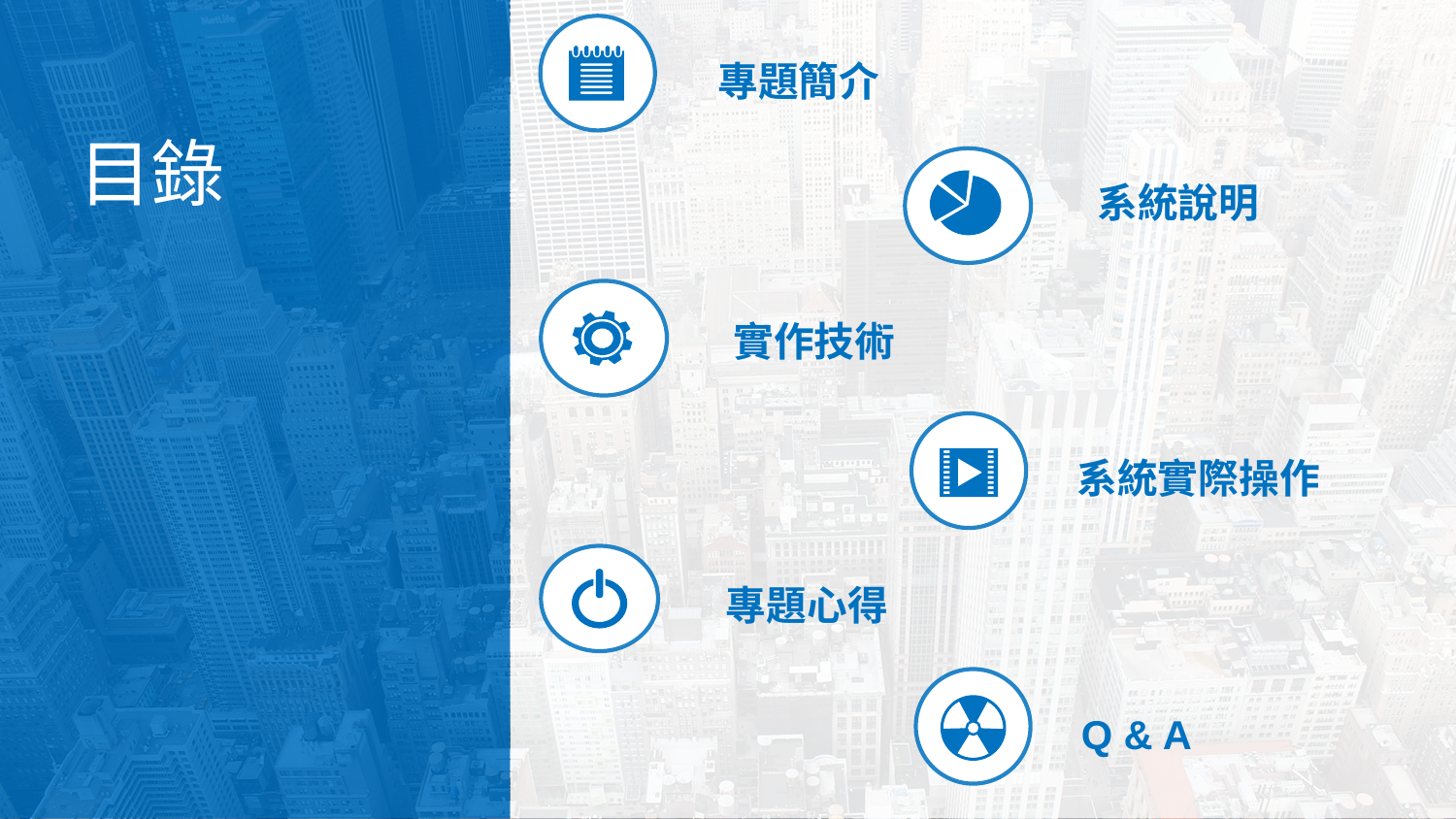

專題簡介
目錄

系統說明

實作技術

系統實際操作

專題心得

Q & A